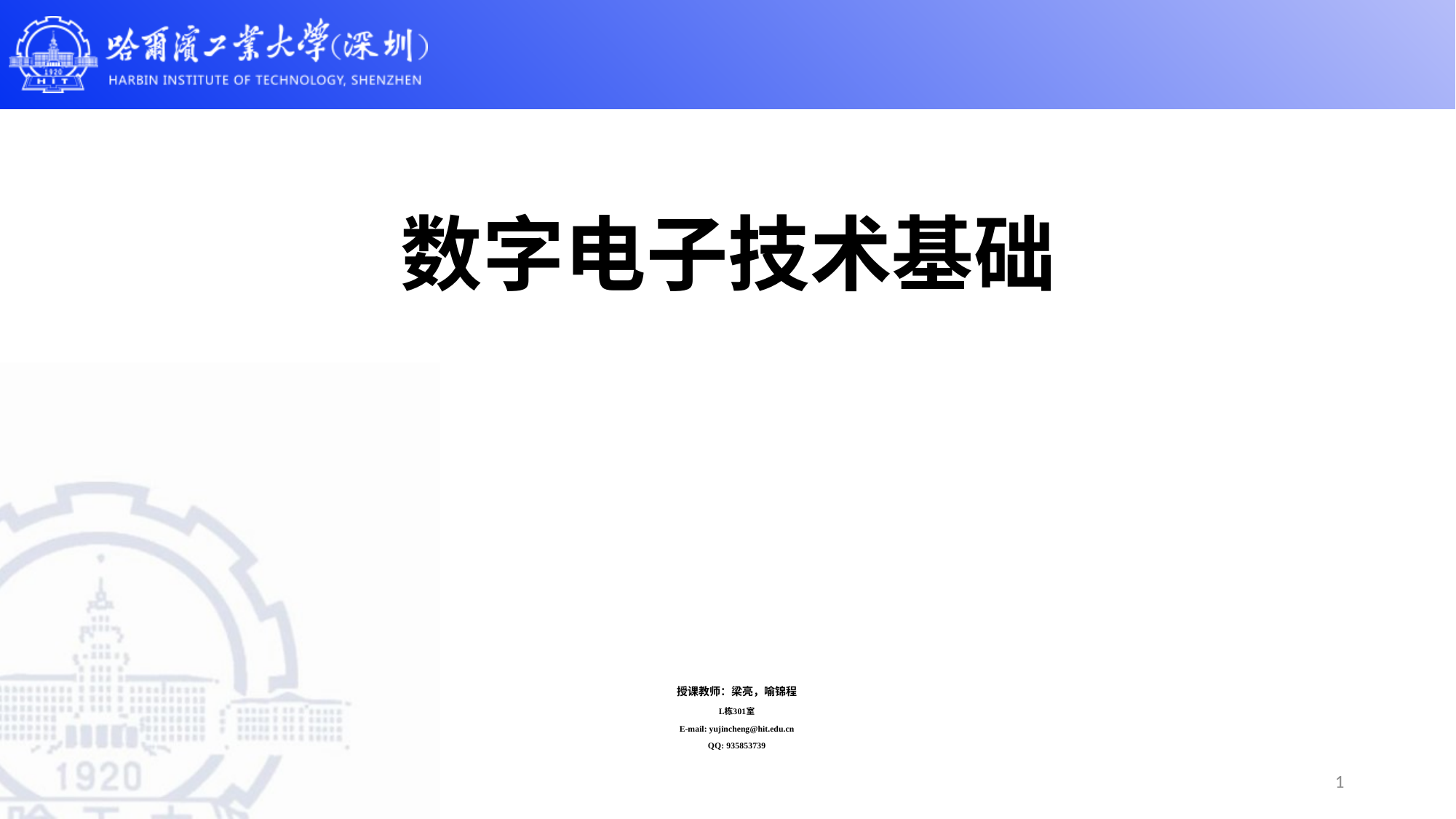

# 数字电子技术基础
授课教师：梁亮，喻锦程
L栋301室
E-mail: yujincheng@hit.edu.cn
QQ: 935853739

1